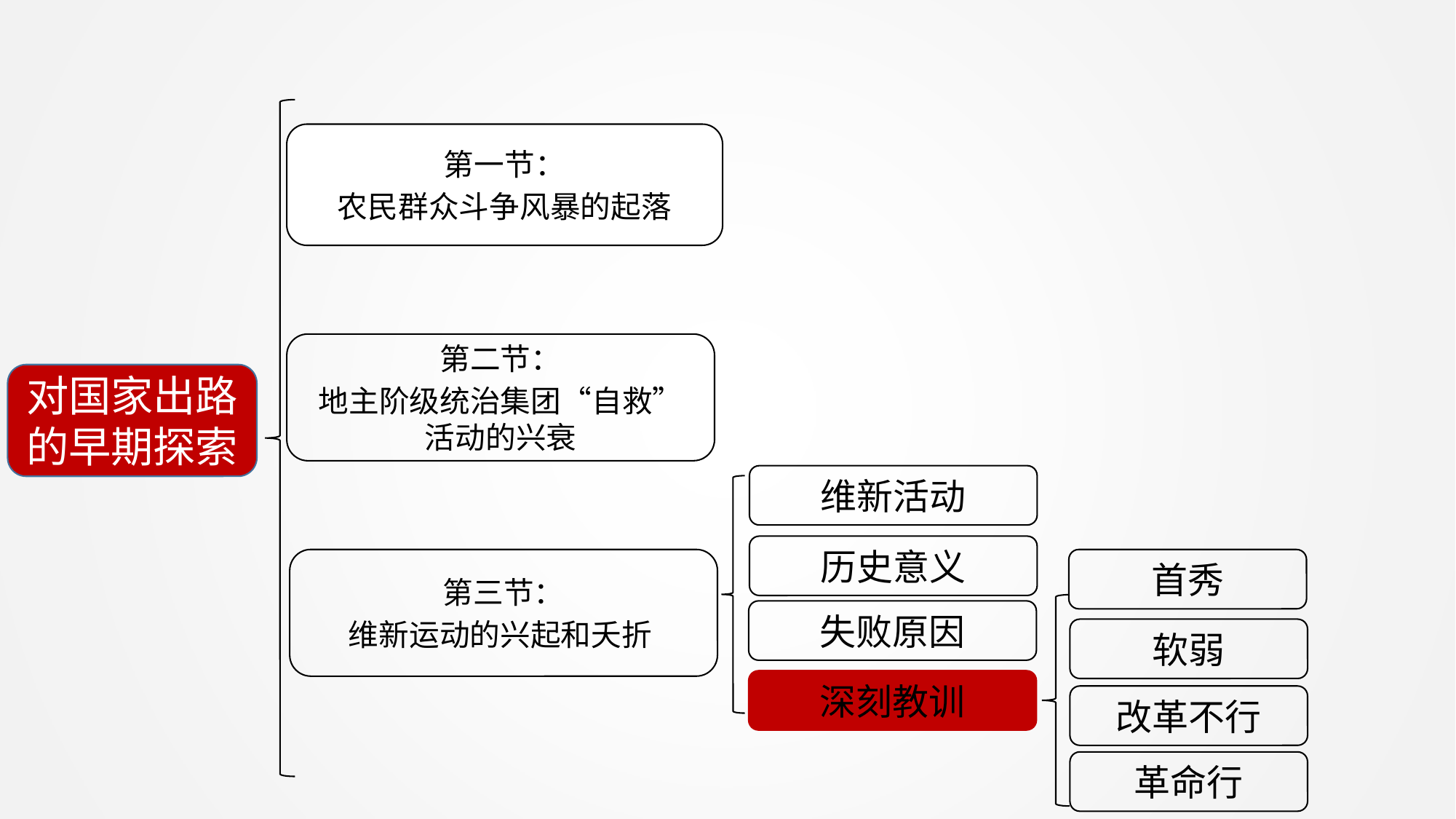

第一节：
农民群众斗争风暴的起落
第二节：
地主阶级统治集团“自救”活动的兴衰
对国家出路的早期探索
维新活动

历史意义
第三节：
维新运动的兴起和夭折
首秀

失败原因
软弱
深刻教训
改革不行
革命行